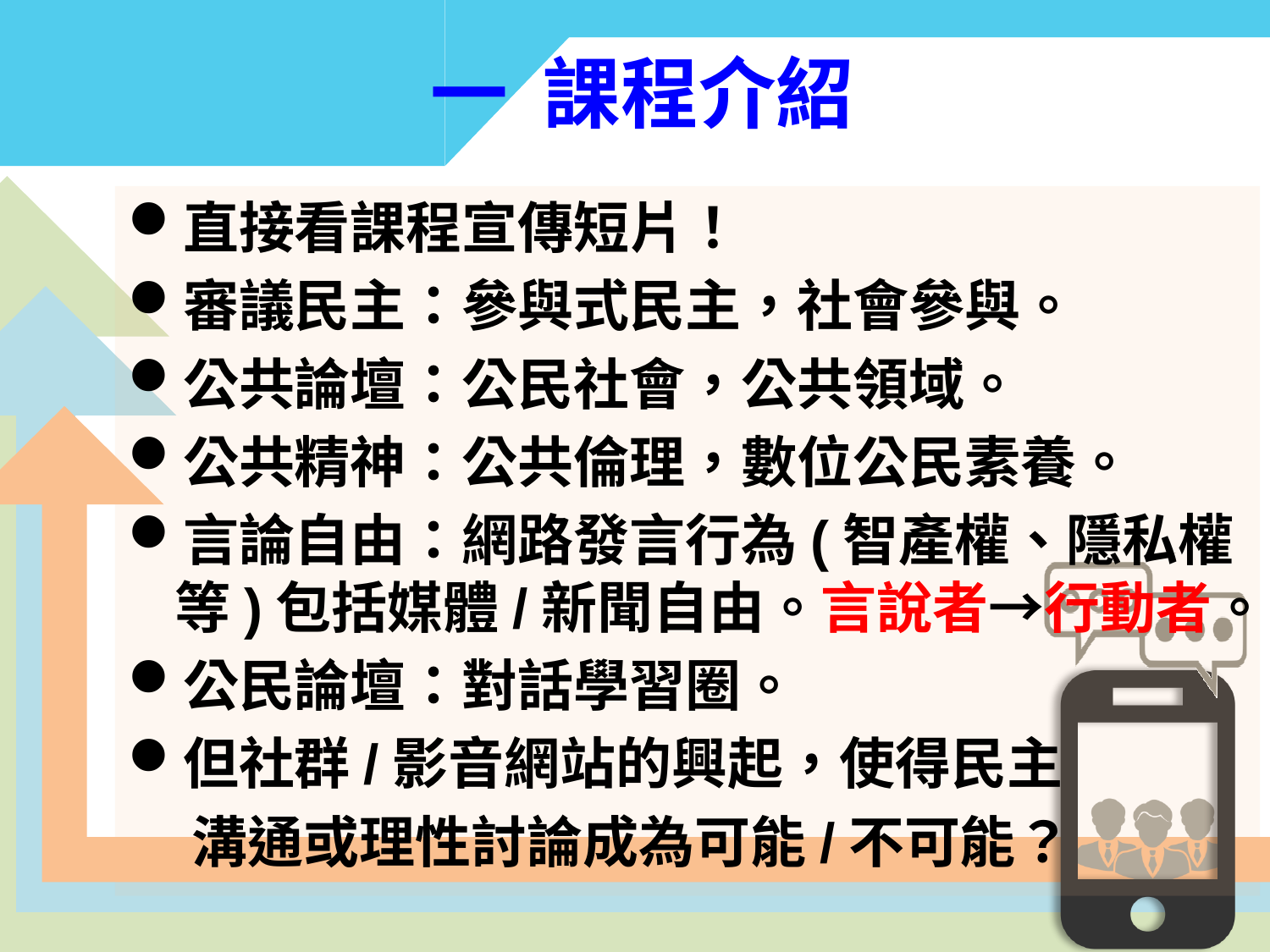

一  課程介紹
直接看課程宣傳短片！
審議民主：參與式民主，社會參與。
公共論壇：公民社會，公共領域。
公共精神：公共倫理，數位公民素養。
言論自由：網路發言行為(智產權、隱私權等)包括媒體/新聞自由。言說者→行動者。
公民論壇：對話學習圈。
但社群/影音網站的興起，使得民主
    溝通或理性討論成為可能/不可能？